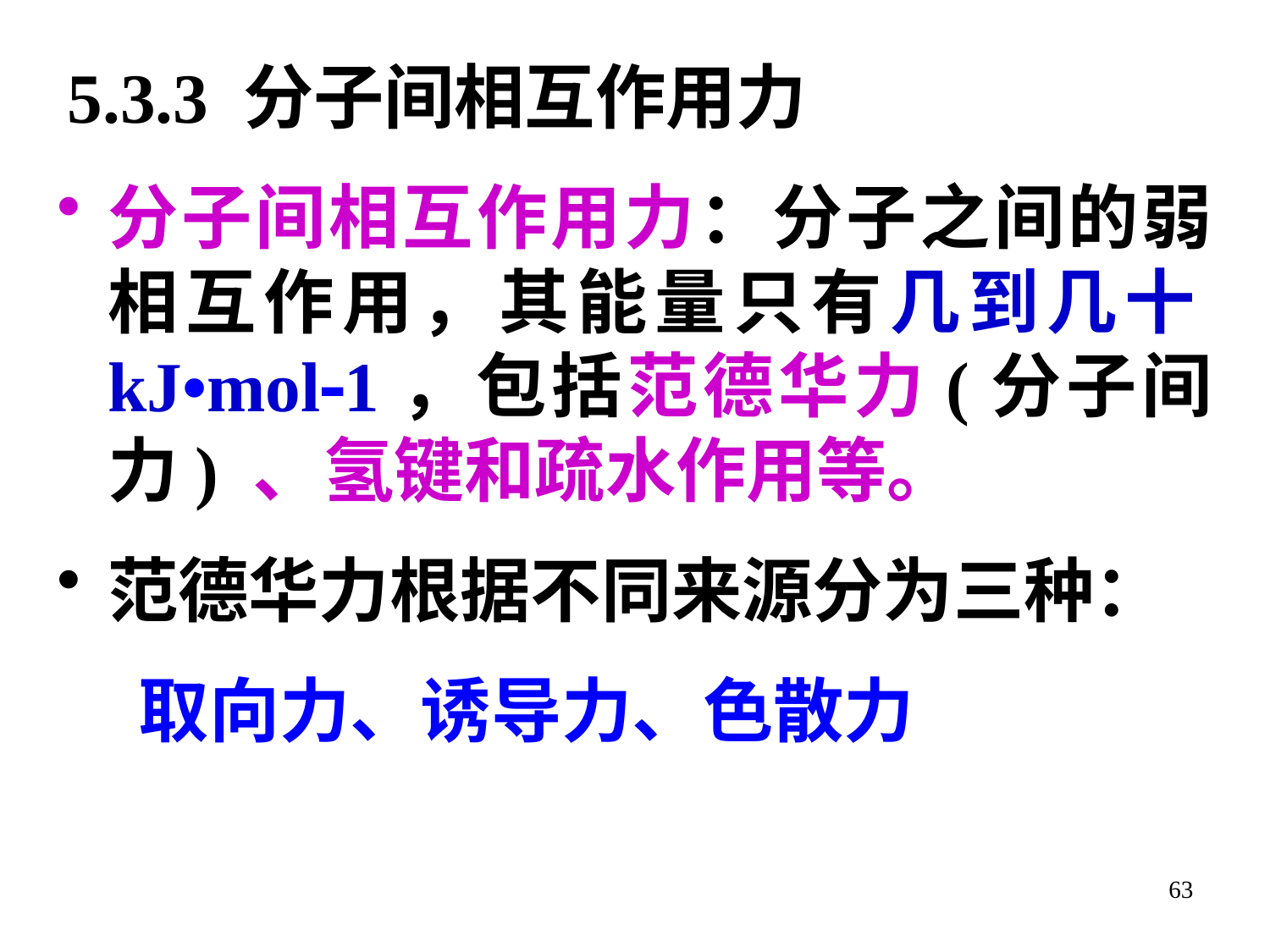

5.3.3 分子间相互作用力
分子间相互作用力：分子之间的弱相互作用，其能量只有几到几十kJ•mol−1，包括范德华力(分子间力) 、氢键和疏水作用等。
范德华力根据不同来源分为三种：
    取向力、诱导力、色散力
63